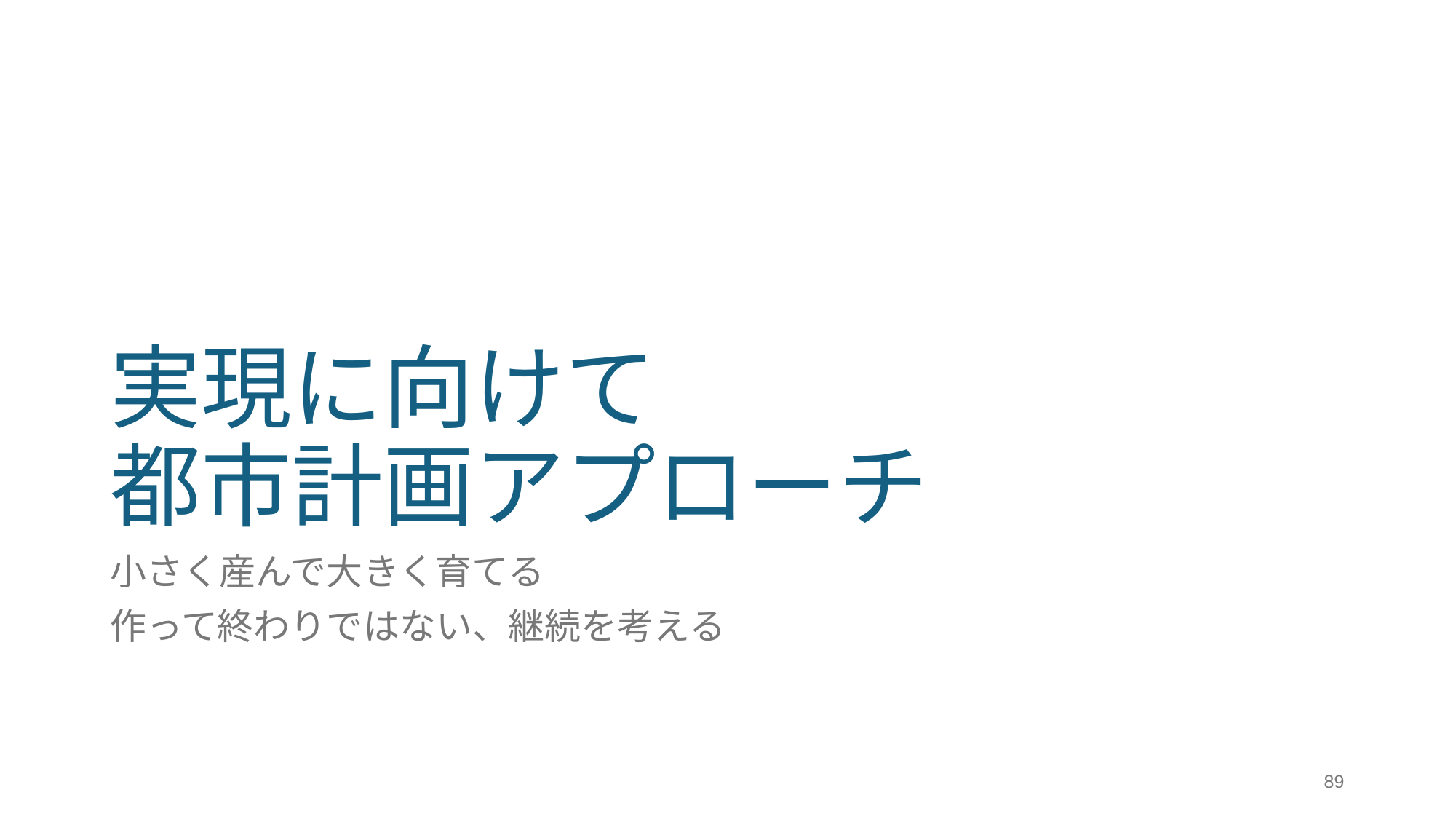

# 実現に向けて 都市計画アプローチ
小さく産んで大きく育てる
作って終わりではない、継続を考える
89